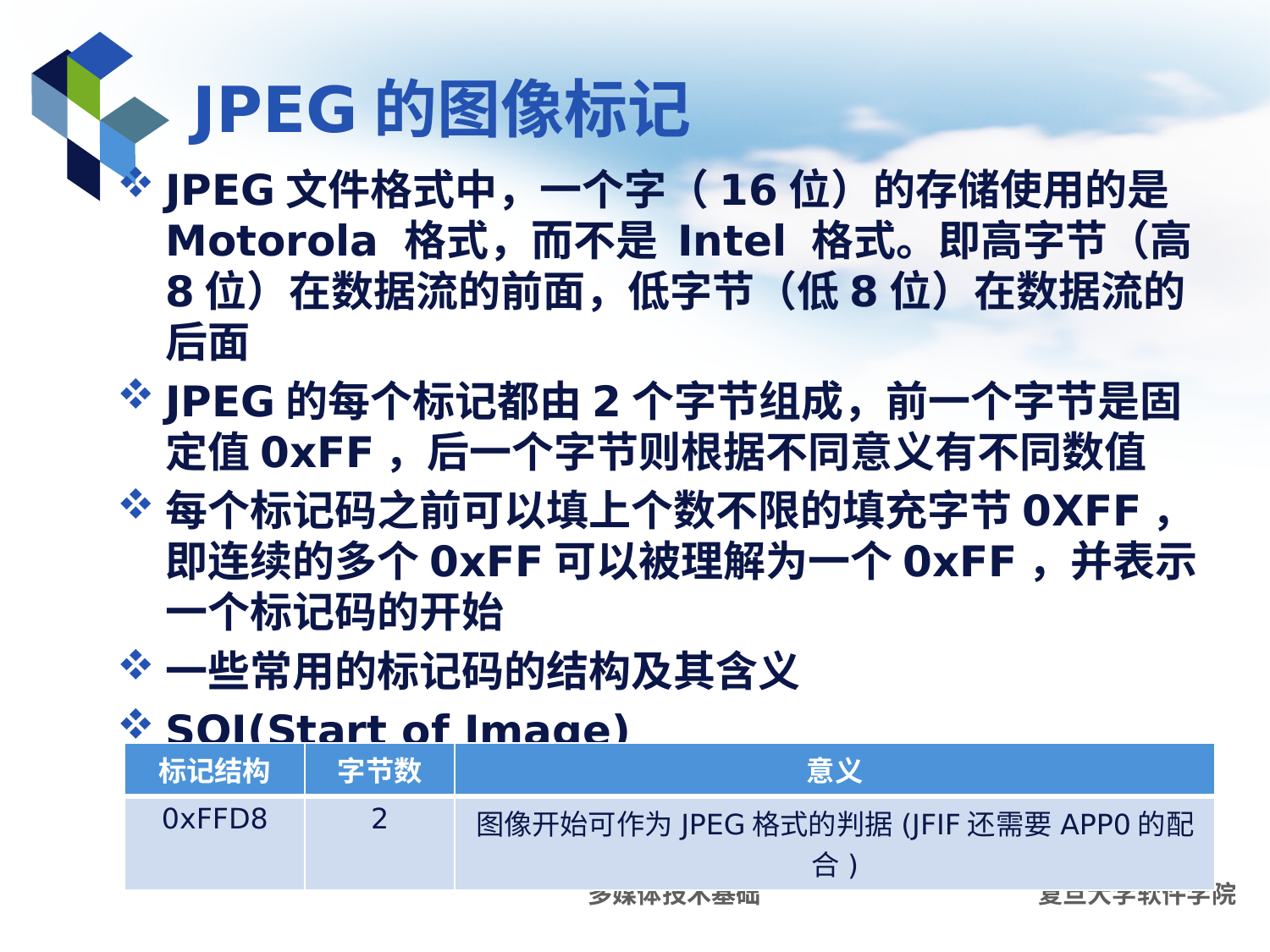

# JPEG的图像标记
JPEG文件格式中，一个字（16位）的存储使用的是 Motorola 格式，而不是 Intel 格式。即高字节（高8位）在数据流的前面，低字节（低8位）在数据流的后面
JPEG的每个标记都由2个字节组成，前一个字节是固定值0xFF，后一个字节则根据不同意义有不同数值
每个标记码之前可以填上个数不限的填充字节0XFF，即连续的多个0xFF可以被理解为一个0xFF，并表示一个标记码的开始
一些常用的标记码的结构及其含义
SOI(Start of Image)

| 标记结构 | 字节数 | 意义 |
| --- | --- | --- |
| 0xFFD8 | 2 | 图像开始可作为JPEG格式的判据(JFIF还需要APP0的配合) |
多媒体技术基础